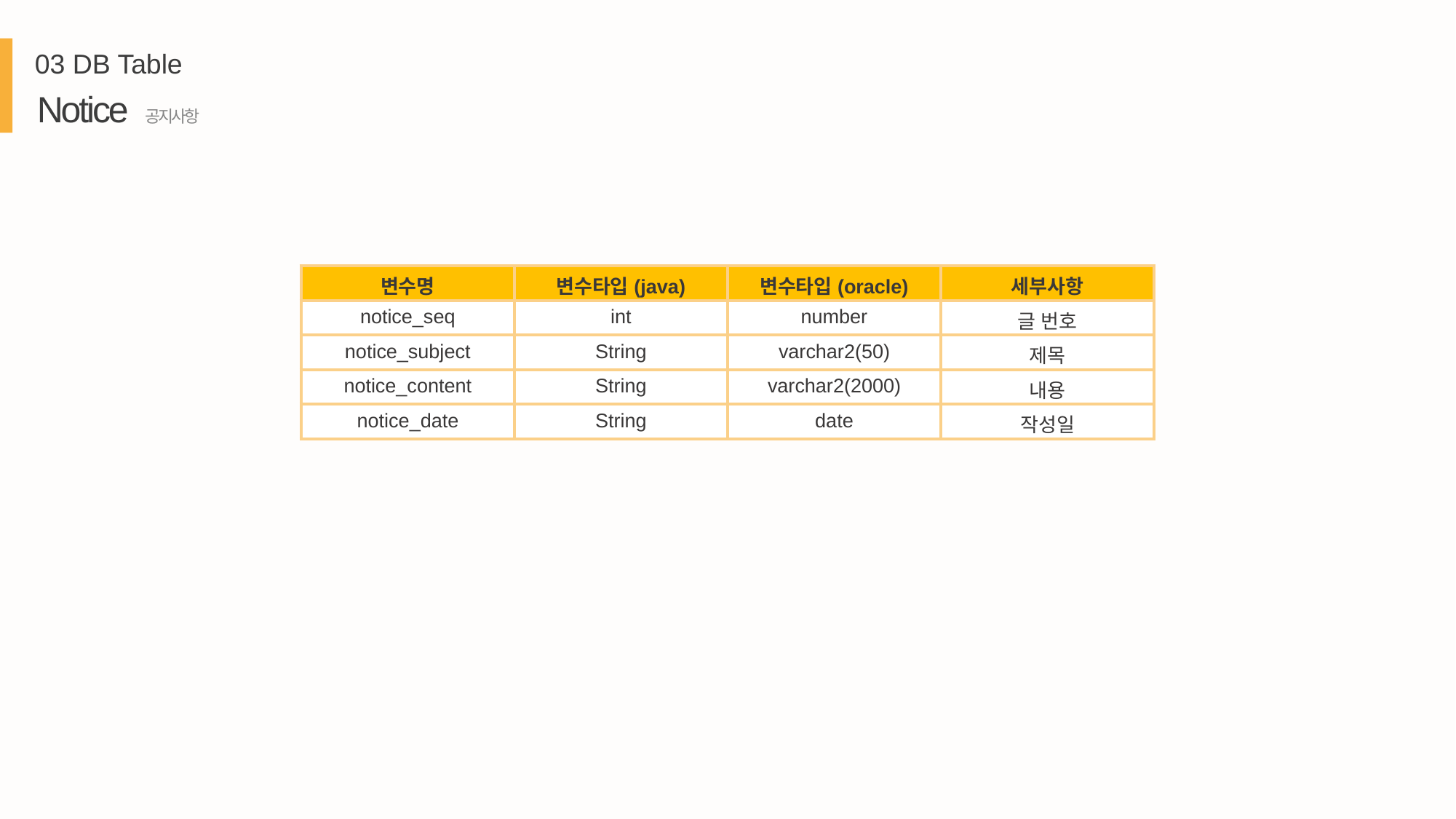

03 DB Table
Notice 공지사항
| 변수명 | 변수타입(java) | 변수타입(oracle) | 세부사항 |
| --- | --- | --- | --- |
| notice\_seq | int | number | 글 번호 |
| notice\_subject | String | varchar2(50) | 제목 |
| notice\_content | String | varchar2(2000) | 내용 |
| notice\_date | String | date | 작성일 |